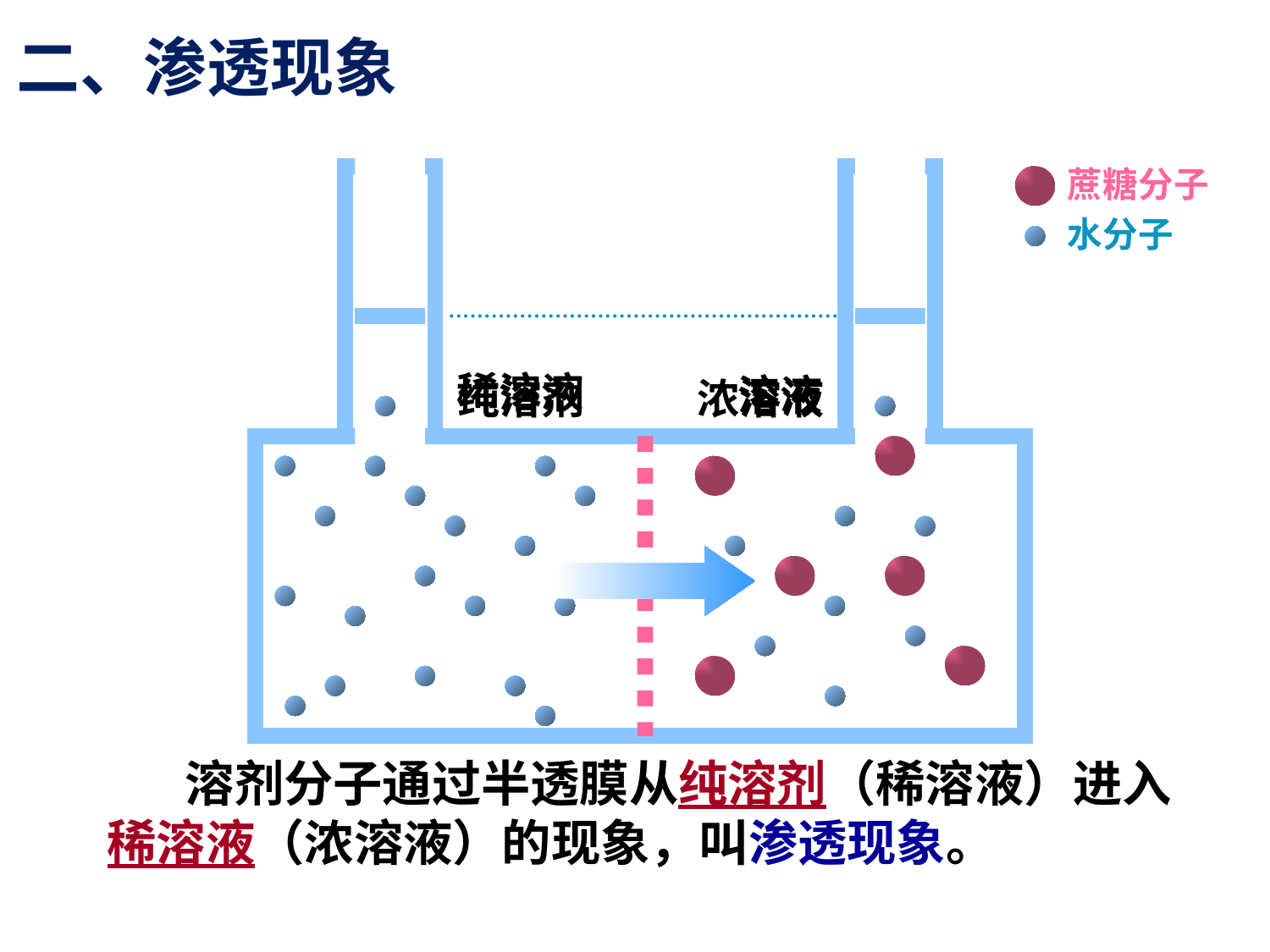

二、渗透现象

蔗糖分子

水分子

稀溶液
溶液
纯溶剂
浓溶液

      溶剂分子通过半透膜从纯溶剂（稀溶液）进入稀溶液（浓溶液）的现象，叫渗透现象。
43